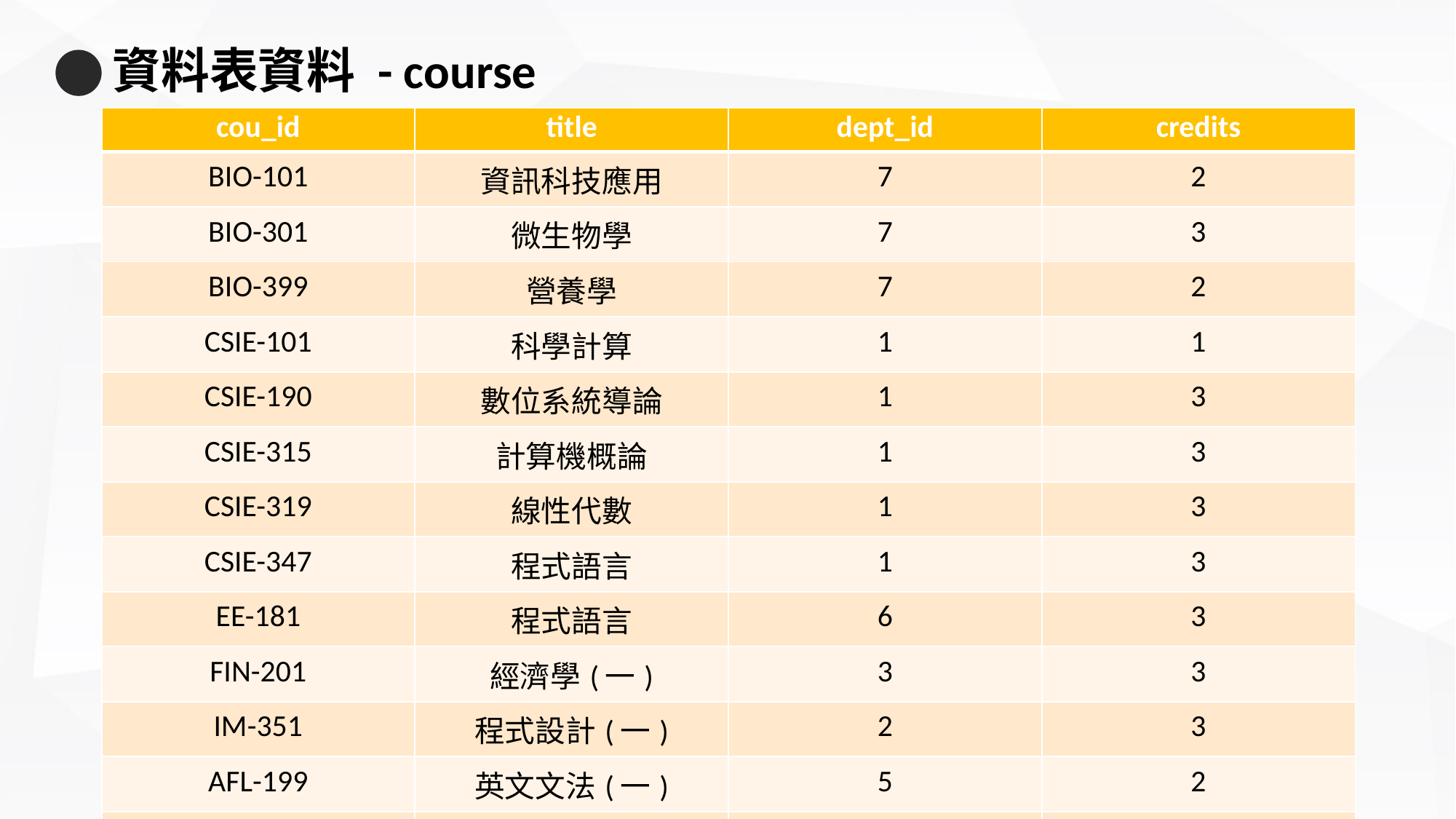

# 資料表資料 - course
| cou\_id | title | dept\_id | credits |
| --- | --- | --- | --- |
| BIO-101 | 資訊科技應用 | 7 | 2 |
| BIO-301 | 微生物學 | 7 | 3 |
| BIO-399 | 營養學 | 7 | 2 |
| CSIE-101 | 科學計算 | 1 | 1 |
| CSIE-190 | 數位系統導論 | 1 | 3 |
| CSIE-315 | 計算機概論 | 1 | 3 |
| CSIE-319 | 線性代數 | 1 | 3 |
| CSIE-347 | 程式語言 | 1 | 3 |
| EE-181 | 程式語言 | 6 | 3 |
| FIN-201 | 經濟學(一) | 3 | 3 |
| IM-351 | 程式設計(一) | 2 | 3 |
| AFL-199 | 英文文法(一) | 5 | 2 |
| PME-101 | 動力學 | 4 | 3 |
101